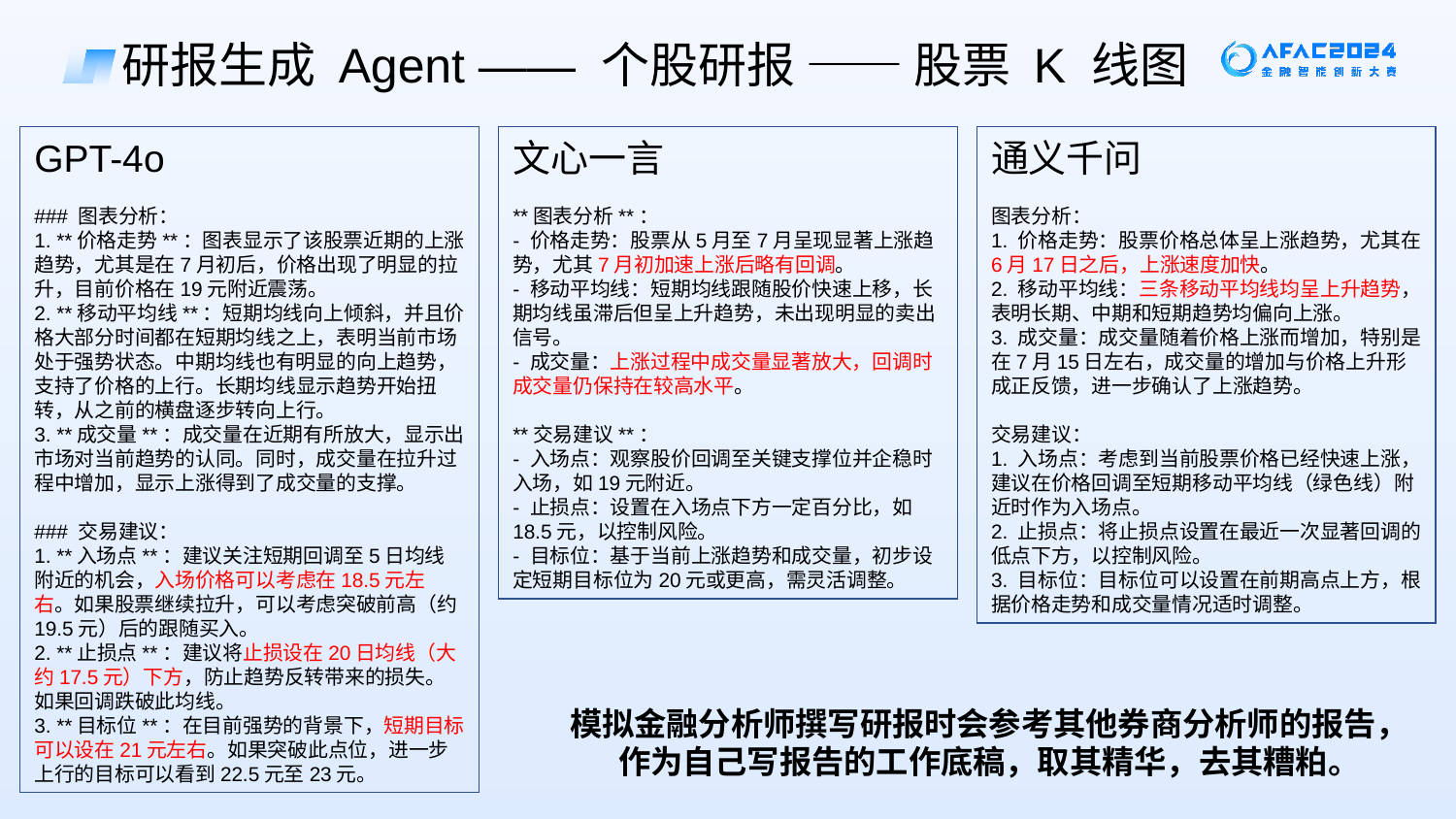

研报生成 Agent —— 个股研报 —— 股票 K 线图
GPT-4o

### 图表分析：
1. **价格走势**：图表显示了该股票近期的上涨趋势，尤其是在7月初后，价格出现了明显的拉升，目前价格在19元附近震荡。
2. **移动平均线**：短期均线向上倾斜，并且价格大部分时间都在短期均线之上，表明当前市场处于强势状态。中期均线也有明显的向上趋势，支持了价格的上行。长期均线显示趋势开始扭转，从之前的横盘逐步转向上行。
3. **成交量**：成交量在近期有所放大，显示出市场对当前趋势的认同。同时，成交量在拉升过程中增加，显示上涨得到了成交量的支撑。

### 交易建议：
1. **入场点**：建议关注短期回调至5日均线附近的机会，入场价格可以考虑在18.5元左右。如果股票继续拉升，可以考虑突破前高（约19.5元）后的跟随买入。
2. **止损点**：建议将止损设在20日均线（大约17.5元）下方，防止趋势反转带来的损失。如果回调跌破此均线。
3. **目标位**：在目前强势的背景下，短期目标可以设在21元左右。如果突破此点位，进一步上行的目标可以看到22.5元至23元。
文心一言

**图表分析**：
- 价格走势：股票从5月至7月呈现显著上涨趋势，尤其7月初加速上涨后略有回调。
- 移动平均线：短期均线跟随股价快速上移，长期均线虽滞后但呈上升趋势，未出现明显的卖出信号。
- 成交量：上涨过程中成交量显著放大，回调时成交量仍保持在较高水平。

**交易建议**：
- 入场点：观察股价回调至关键支撑位并企稳时入场，如19元附近。
- 止损点：设置在入场点下方一定百分比，如18.5元，以控制风险。
- 目标位：基于当前上涨趋势和成交量，初步设定短期目标位为20元或更高，需灵活调整。
通义千问

图表分析：
1. 价格走势：股票价格总体呈上涨趋势，尤其在6月17日之后，上涨速度加快。
2. 移动平均线：三条移动平均线均呈上升趋势，表明长期、中期和短期趋势均偏向上涨。
3. 成交量：成交量随着价格上涨而增加，特别是在7月15日左右，成交量的增加与价格上升形成正反馈，进一步确认了上涨趋势。

交易建议：
1. 入场点：考虑到当前股票价格已经快速上涨，建议在价格回调至短期移动平均线（绿色线）附近时作为入场点。
2. 止损点：将止损点设置在最近一次显著回调的低点下方，以控制风险。
3. 目标位：目标位可以设置在前期高点上方，根据价格走势和成交量情况适时调整。
模拟金融分析师撰写研报时会参考其他券商分析师的报告，作为自己写报告的工作底稿，取其精华，去其糟粕。